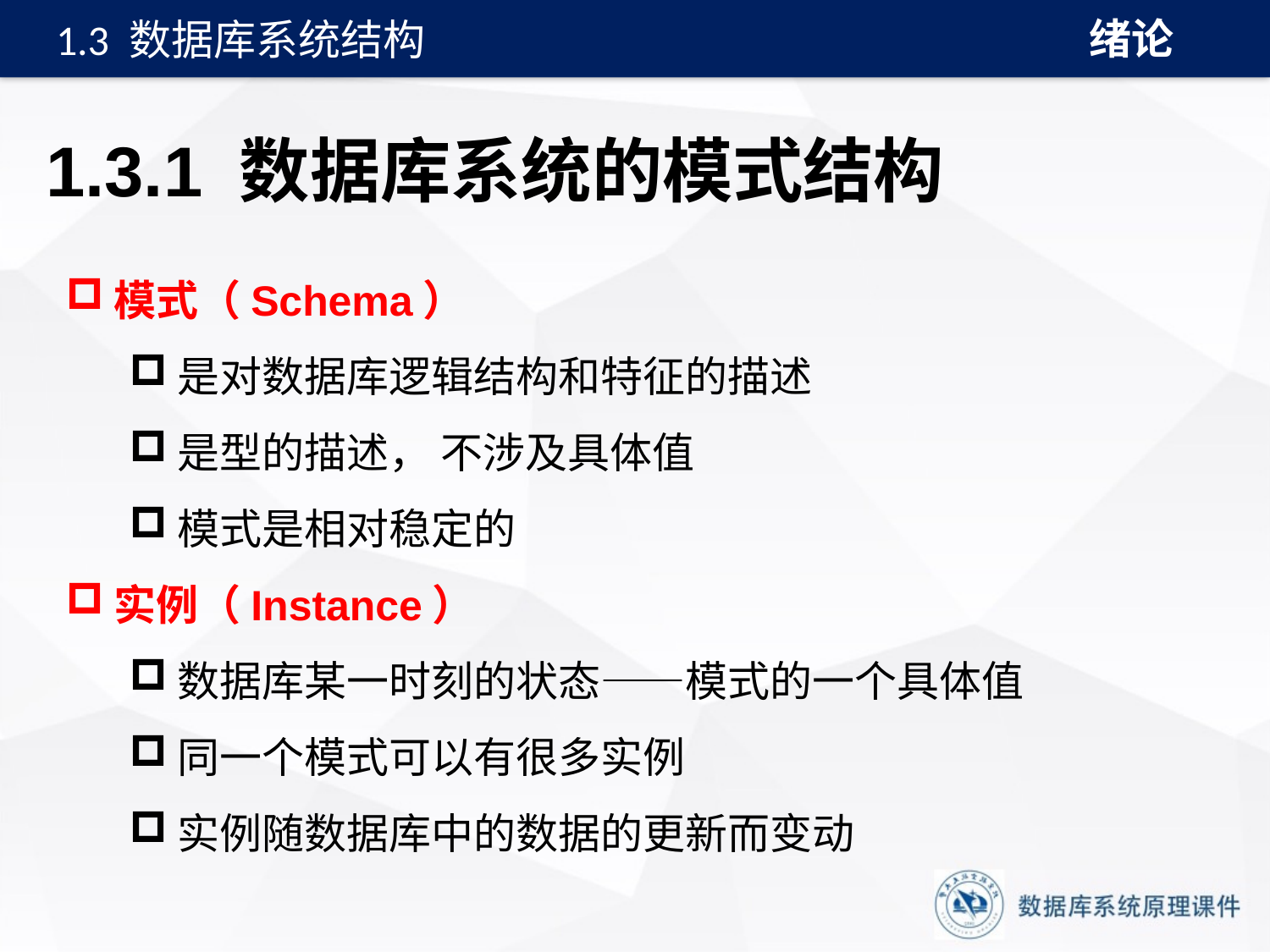

绪论
1.3 数据库系统结构
# 1.3.1 数据库系统的模式结构
模式（Schema）
是对数据库逻辑结构和特征的描述
是型的描述， 不涉及具体值
模式是相对稳定的
实例（Instance）
数据库某一时刻的状态——模式的一个具体值
同一个模式可以有很多实例
实例随数据库中的数据的更新而变动